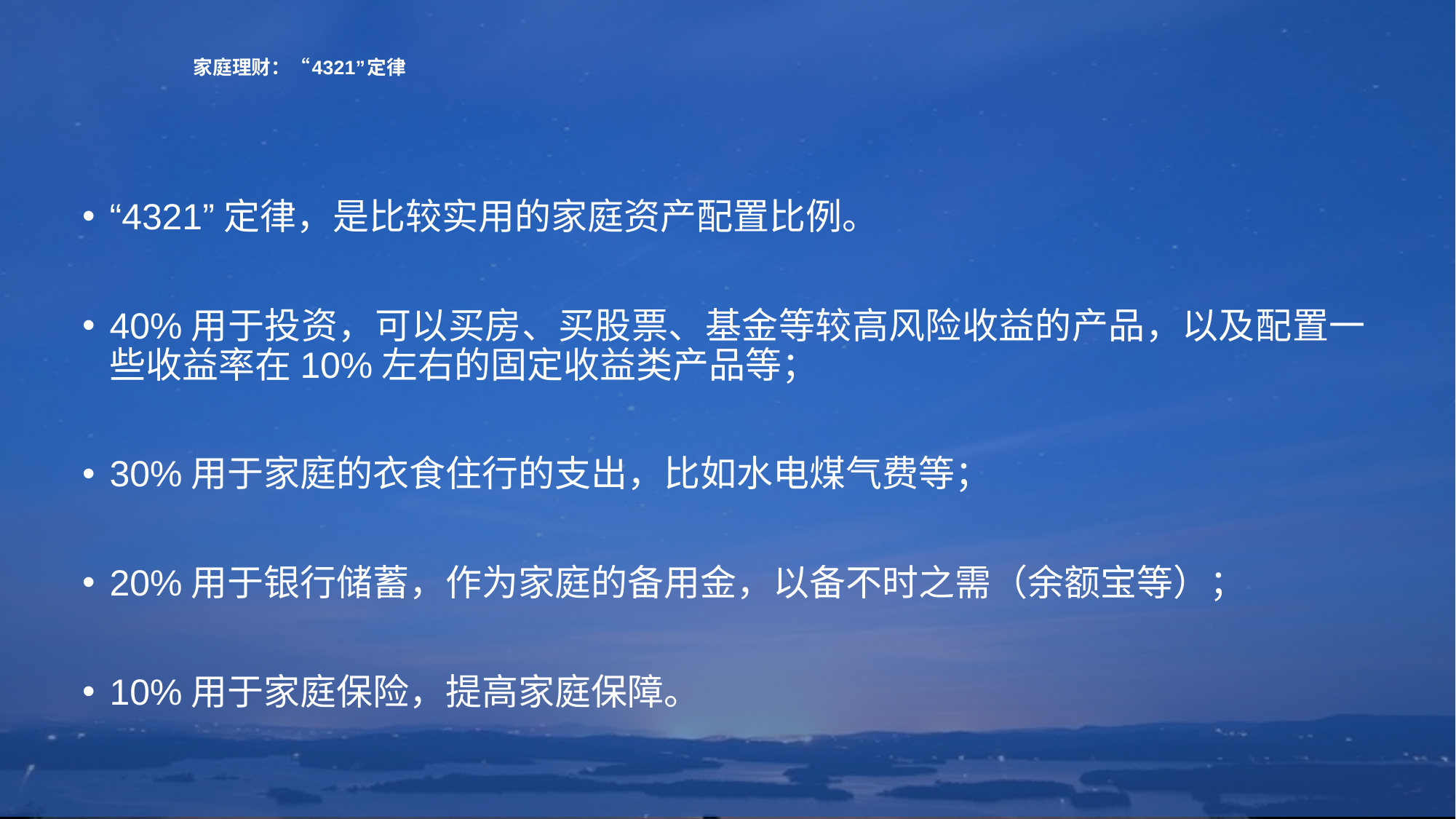

# 家庭理财：“4321”定律

“4321”定律，是比较实用的家庭资产配置比例。

40%用于投资，可以买房、买股票、基金等较高风险收益的产品，以及配置一些收益率在10%左右的固定收益类产品等；

30%用于家庭的衣食住行的支出，比如水电煤气费等；

20%用于银行储蓄，作为家庭的备用金，以备不时之需（余额宝等）；

10%用于家庭保险，提高家庭保障。